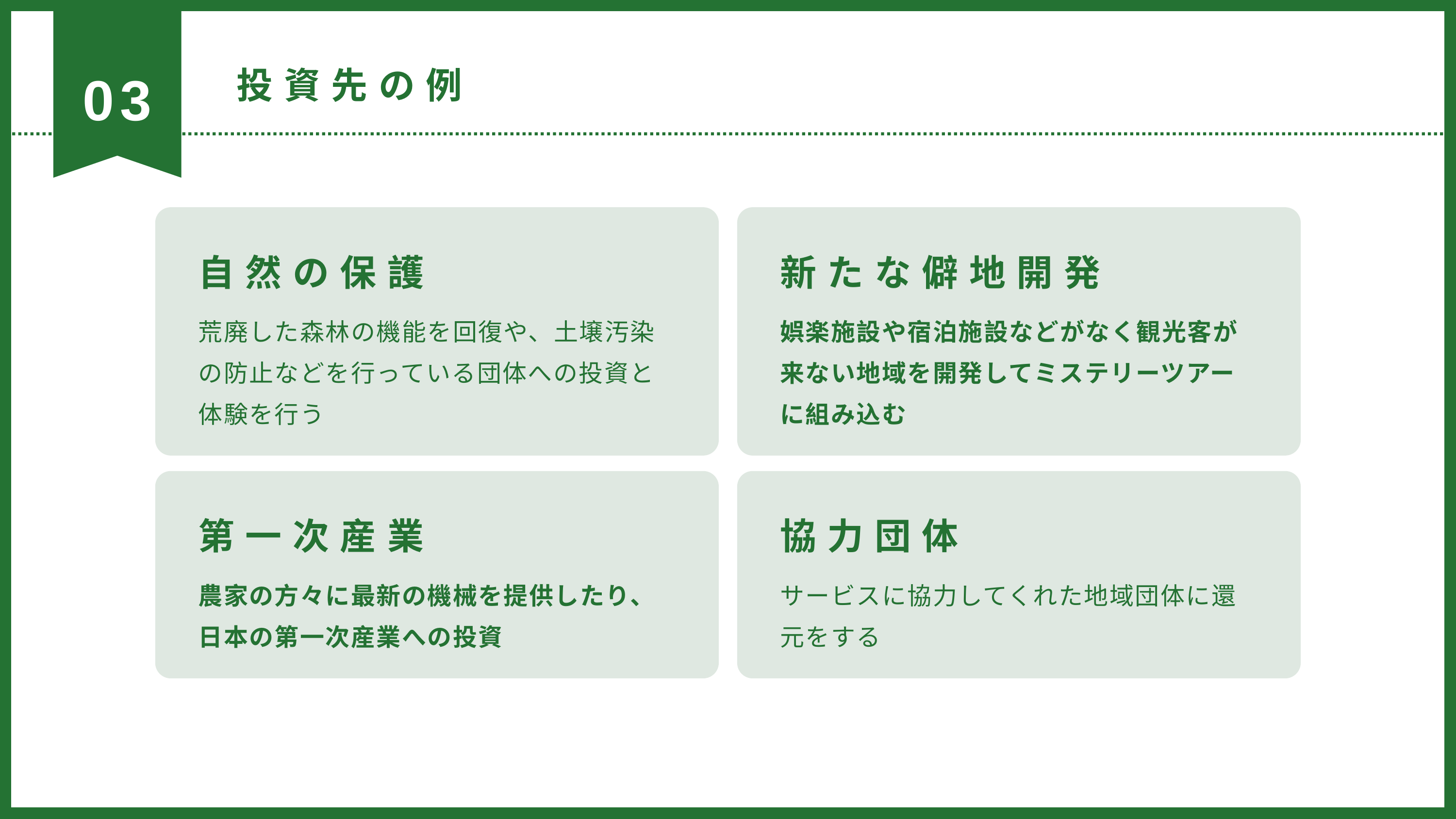

03
投資先の例

自然の保護
荒廃した森林の機能を回復や、土壌汚染の防止などを行っている団体への投資と体験を行う

新たな僻地開発
娯楽施設や宿泊施設などがなく観光客が来ない地域を開発してミステリーツアーに組み込む

第一次産業
農家の方々に最新の機械を提供したり、日本の第一次産業への投資

協力団体
サービスに協力してくれた地域団体に還元をする